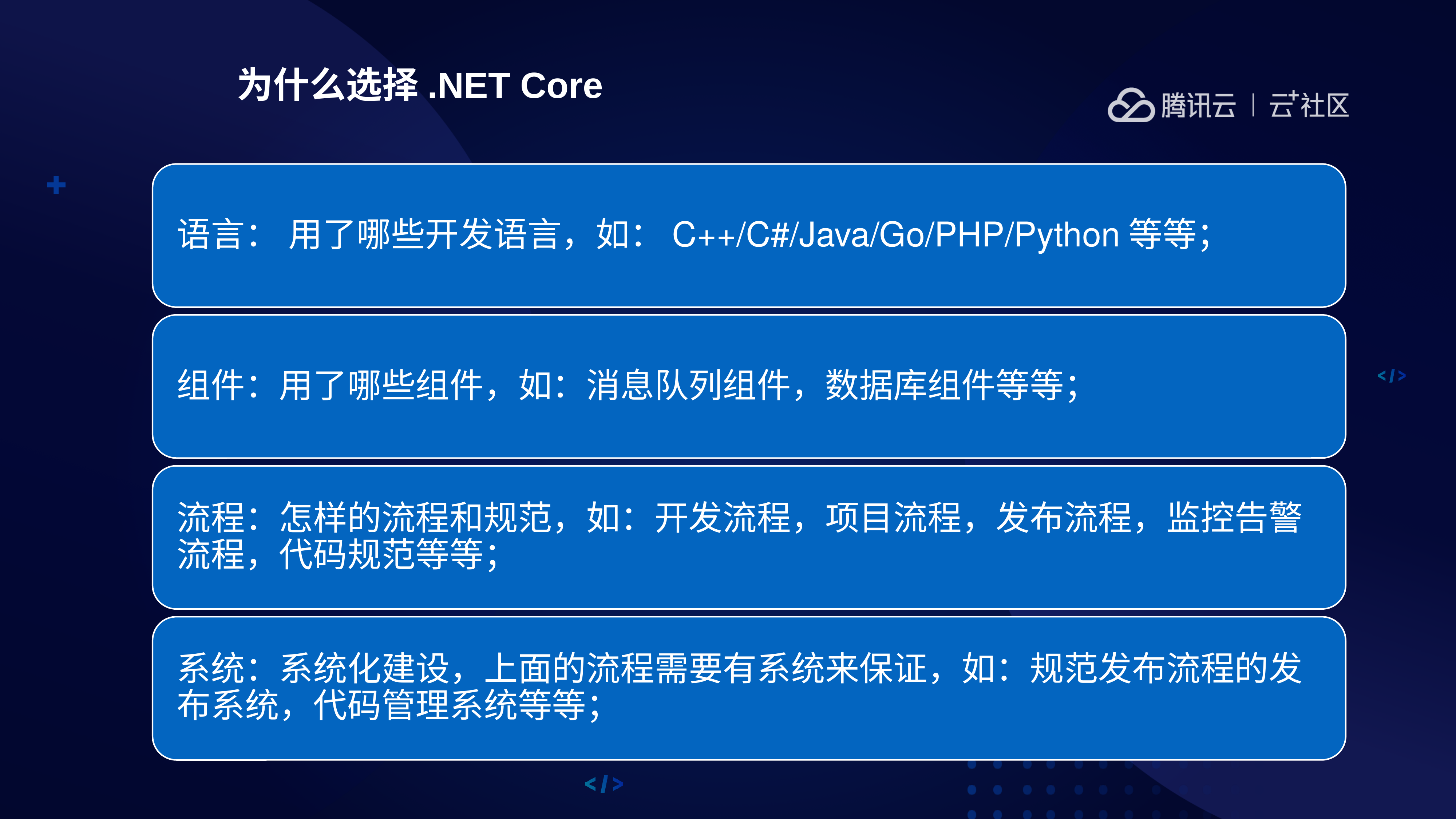

为什么选择.NET Core
语言： 用了哪些开发语言，如：C++/C#/Java/Go/PHP/Python等等；
组件：用了哪些组件，如：消息队列组件，数据库组件等等；
流程：怎样的流程和规范，如：开发流程，项目流程，发布流程，监控告警流程，代码规范等等；
系统：系统化建设，上面的流程需要有系统来保证，如：规范发布流程的发布系统，代码管理系统等等；